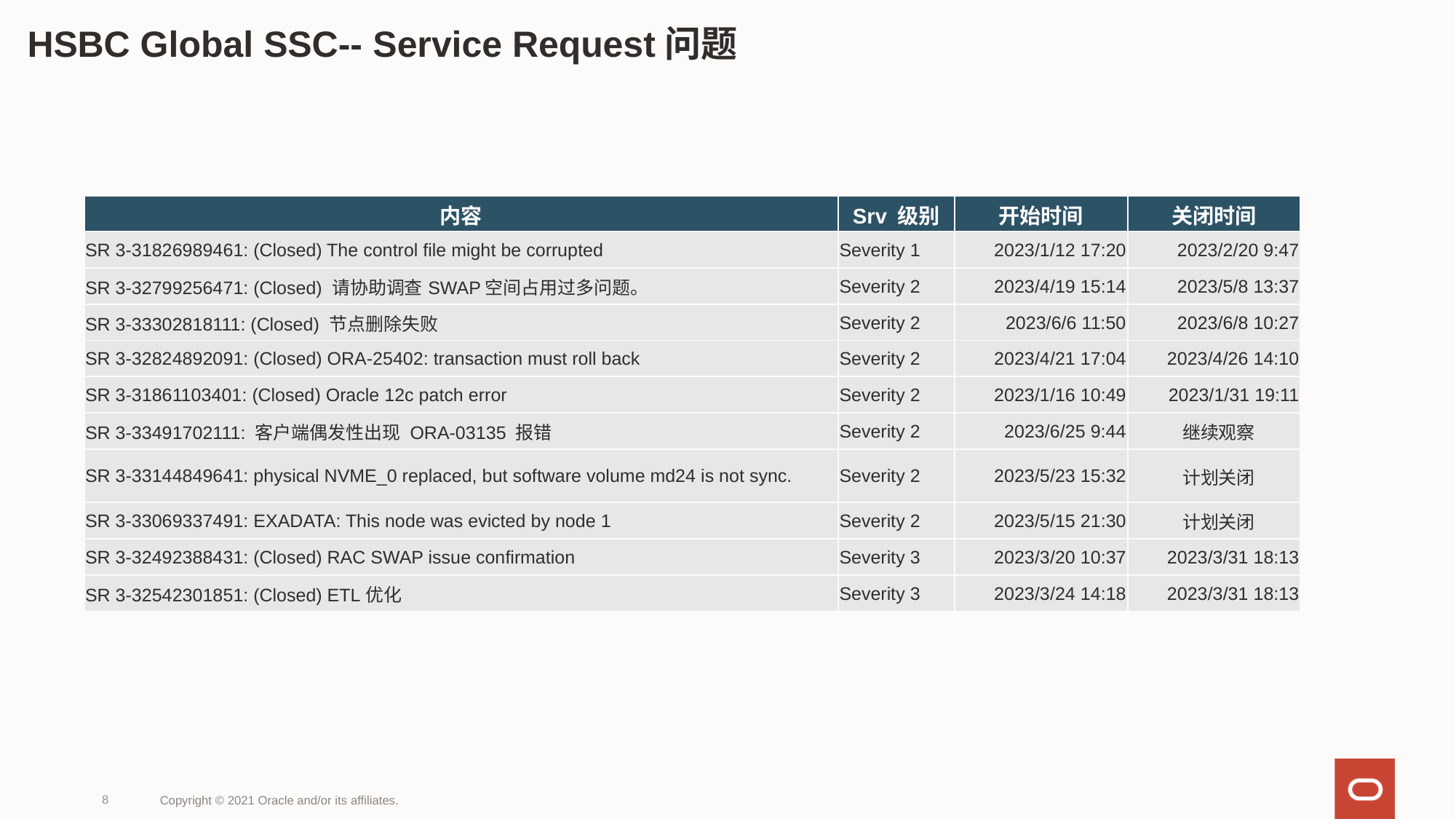

# HSBC Global SSC-- Service Request问题
| 内容 | Srv 级别 | 开始时间 | 关闭时间 |
| --- | --- | --- | --- |
| SR 3-31826989461: (Closed) The control file might be corrupted | Severity 1 | 2023/1/12 17:20 | 2023/2/20 9:47 |
| SR 3-32799256471: (Closed) 请协助调查SWAP空间占用过多问题。 | Severity 2 | 2023/4/19 15:14 | 2023/5/8 13:37 |
| SR 3-33302818111: (Closed) 节点删除失败 | Severity 2 | 2023/6/6 11:50 | 2023/6/8 10:27 |
| SR 3-32824892091: (Closed) ORA-25402: transaction must roll back | Severity 2 | 2023/4/21 17:04 | 2023/4/26 14:10 |
| SR 3-31861103401: (Closed) Oracle 12c patch error | Severity 2 | 2023/1/16 10:49 | 2023/1/31 19:11 |
| SR 3-33491702111: 客户端偶发性出现 ORA-03135 报错 | Severity 2 | 2023/6/25 9:44 | 继续观察 |
| SR 3-33144849641: physical NVME\_0 replaced, but software volume md24 is not sync. | Severity 2 | 2023/5/23 15:32 | 计划关闭 |
| SR 3-33069337491: EXADATA: This node was evicted by node 1 | Severity 2 | 2023/5/15 21:30 | 计划关闭 |
| SR 3-32492388431: (Closed) RAC SWAP issue confirmation | Severity 3 | 2023/3/20 10:37 | 2023/3/31 18:13 |
| SR 3-32542301851: (Closed) ETL优化 | Severity 3 | 2023/3/24 14:18 | 2023/3/31 18:13 |
8
Copyright © 2021 Oracle and/or its affiliates.